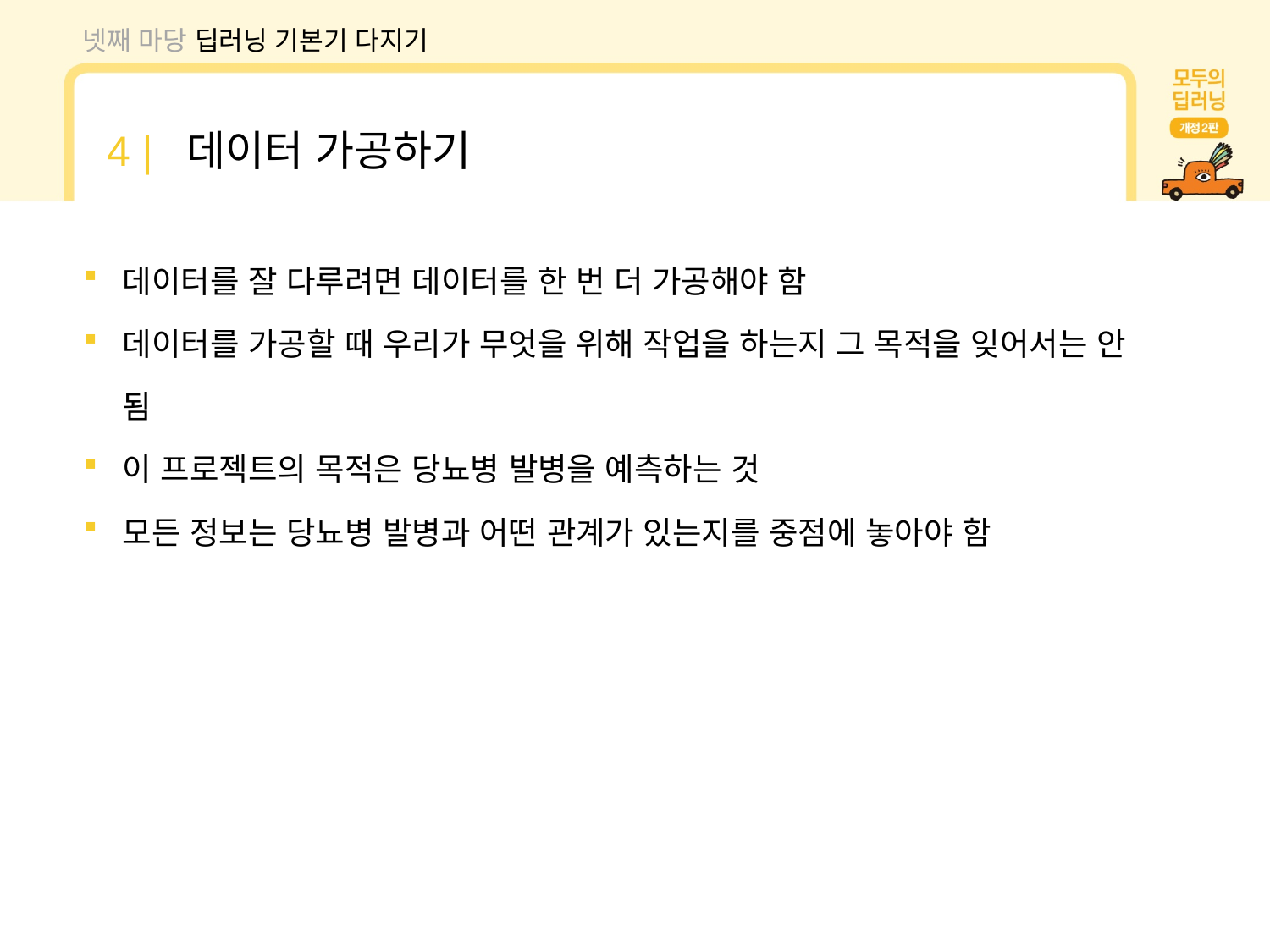

넷째 마당 딥러닝 기본기 다지기
4 |  데이터 가공하기
데이터를 잘 다루려면 데이터를 한 번 더 가공해야 함
데이터를 가공할 때 우리가 무엇을 위해 작업을 하는지 그 목적을 잊어서는 안 됨
이 프로젝트의 목적은 당뇨병 발병을 예측하는 것
모든 정보는 당뇨병 발병과 어떤 관계가 있는지를 중점에 놓아야 함